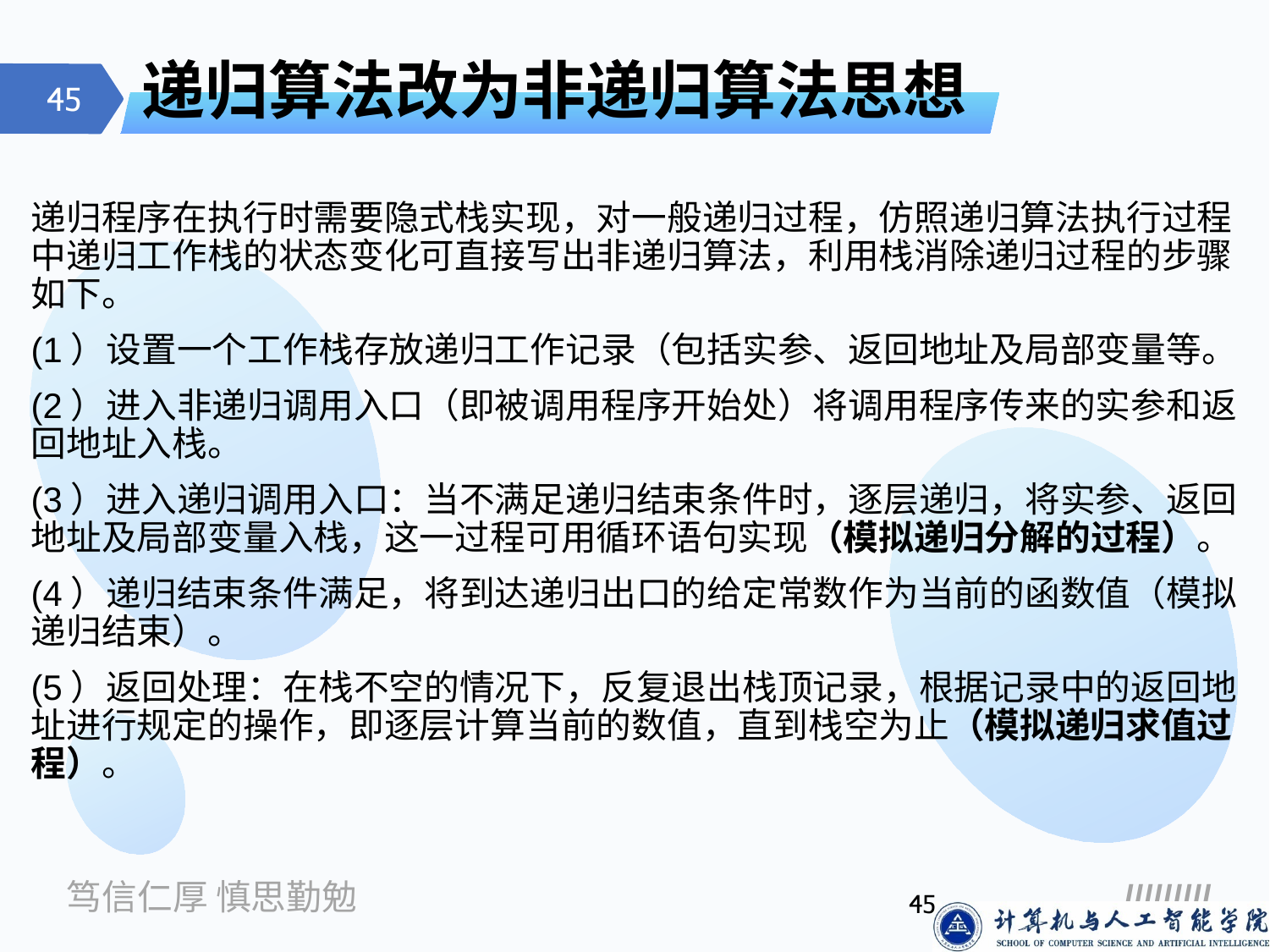

# 递归算法改为非递归算法思想
递归程序在执行时需要隐式栈实现，对一般递归过程，仿照递归算法执行过程中递归工作栈的状态变化可直接写出非递归算法，利用栈消除递归过程的步骤如下。
(1）设置一个工作栈存放递归工作记录（包括实参、返回地址及局部变量等。
(2）进入非递归调用入口（即被调用程序开始处）将调用程序传来的实参和返回地址入栈。
(3）进入递归调用入口：当不满足递归结束条件时，逐层递归，将实参、返回地址及局部变量入栈，这一过程可用循环语句实现（模拟递归分解的过程）。
(4）递归结束条件满足，将到达递归出口的给定常数作为当前的函数值（模拟递归结束）。
(5）返回处理：在栈不空的情况下，反复退出栈顶记录，根据记录中的返回地址进行规定的操作，即逐层计算当前的数值，直到栈空为止（模拟递归求值过程）。
45